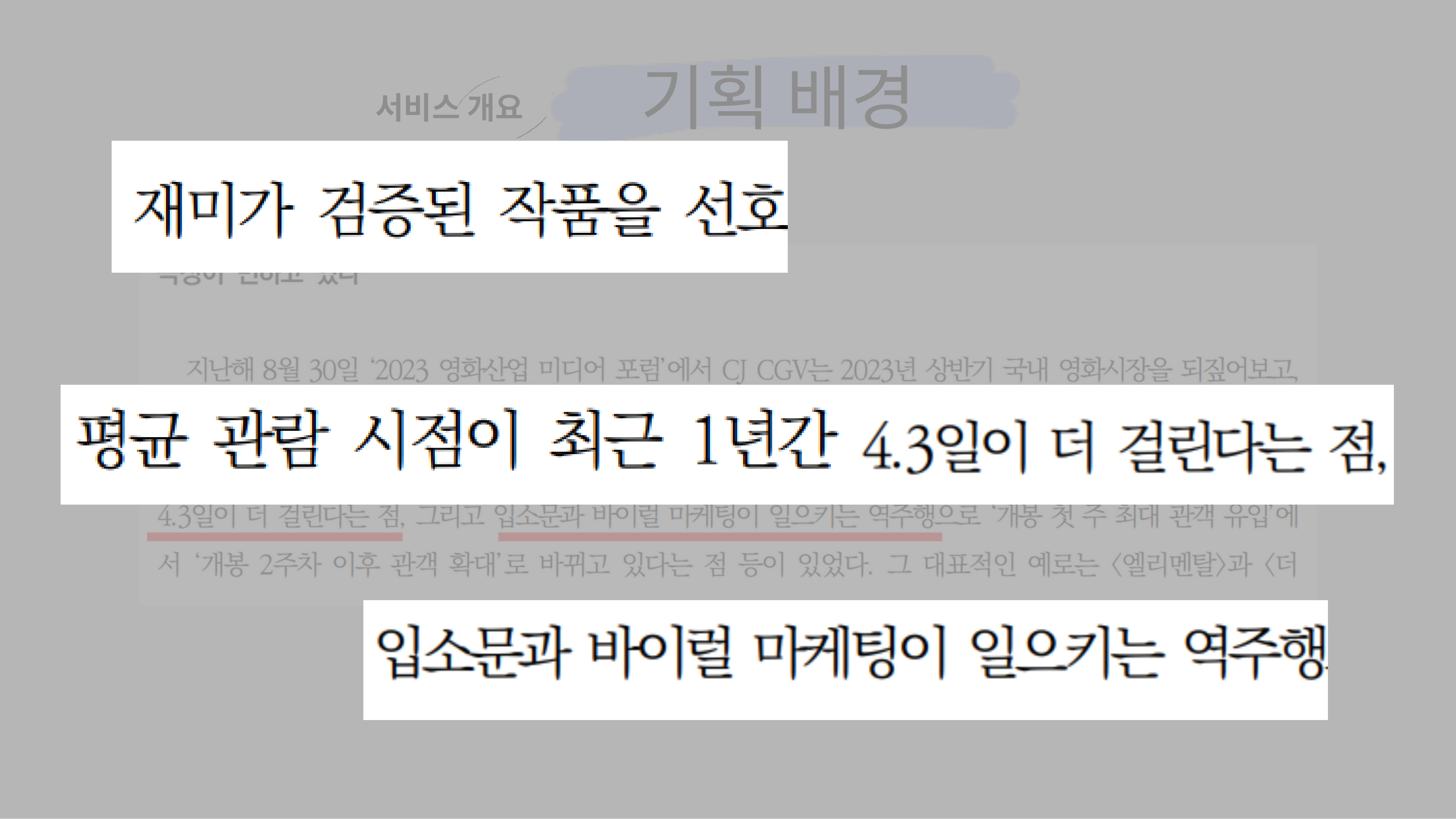

기획 배경

서비스 개요

2023 한국 영화산업 결산 / 영화진흥위원회